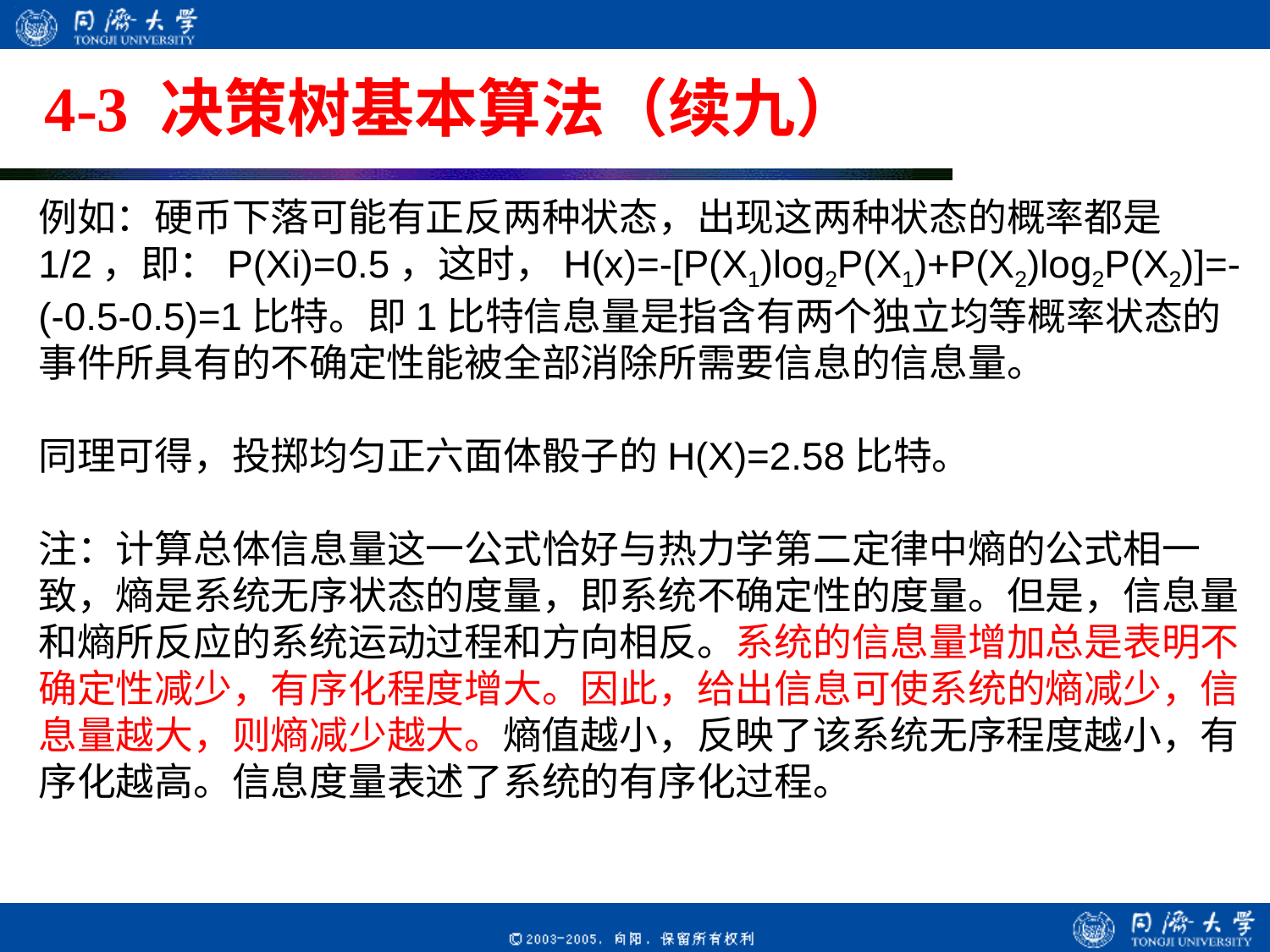

# 4-3 决策树基本算法（续九）
例如：硬币下落可能有正反两种状态，出现这两种状态的概率都是1/2，即：P(Xi)=0.5，这时，H(x)=-[P(X1)log2P(X1)+P(X2)log2P(X2)]=-(-0.5-0.5)=1比特。即1比特信息量是指含有两个独立均等概率状态的事件所具有的不确定性能被全部消除所需要信息的信息量。

同理可得，投掷均匀正六面体骰子的H(X)=2.58比特。

注：计算总体信息量这一公式恰好与热力学第二定律中熵的公式相一致，熵是系统无序状态的度量，即系统不确定性的度量。但是，信息量和熵所反应的系统运动过程和方向相反。系统的信息量增加总是表明不确定性减少，有序化程度增大。因此，给出信息可使系统的熵减少，信息量越大，则熵减少越大。熵值越小，反映了该系统无序程度越小，有序化越高。信息度量表述了系统的有序化过程。